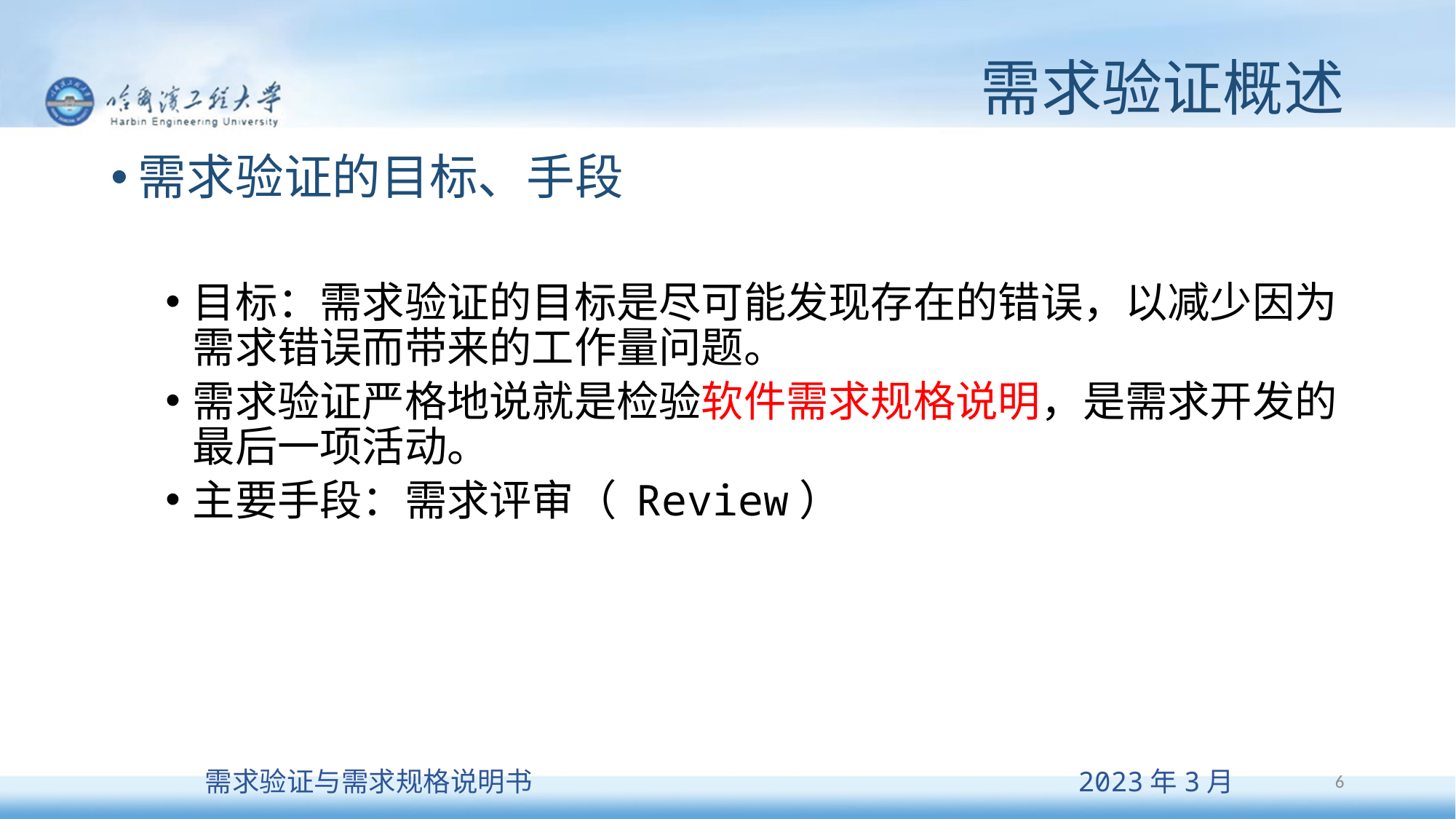

# 需求验证概述
需求验证的目标、手段

目标：需求验证的目标是尽可能发现存在的错误，以减少因为需求错误而带来的工作量问题。
需求验证严格地说就是检验软件需求规格说明，是需求开发的最后一项活动。
主要手段：需求评审（ Review）
6